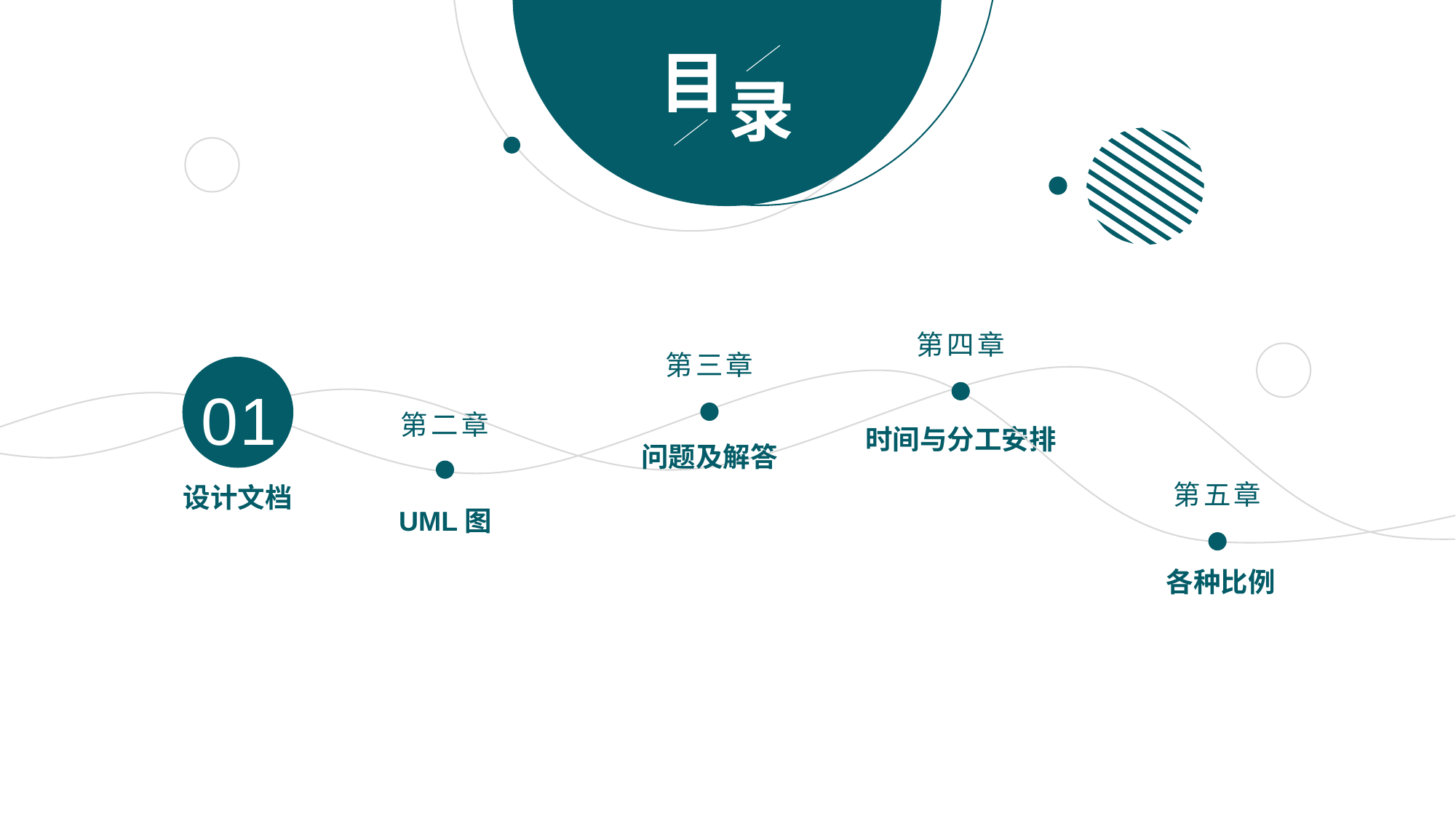

目
录

第四章
第三章

01

第二章
时间与分工安排
问题及解答

第五章
设计文档
UML图

各种比例